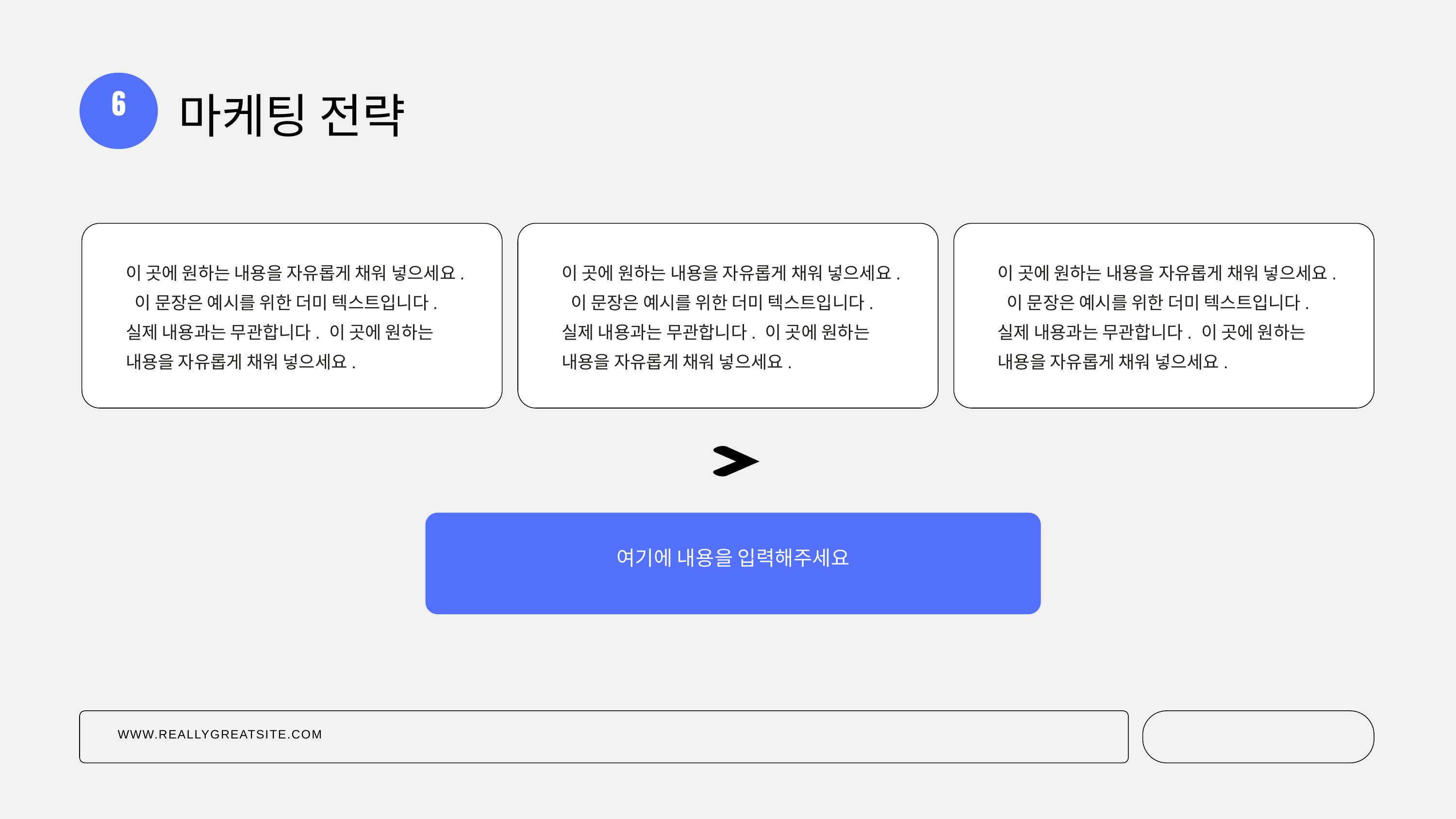

6
마케팅 전략

이 곳에 원하는 내용을 자유롭게 채워 넣으세요. 이 문장은 예시를 위한 더미 텍스트입니다. 실제 내용과는 무관합니다. 이 곳에 원하는 내용을 자유롭게 채워 넣으세요.
이 곳에 원하는 내용을 자유롭게 채워 넣으세요. 이 문장은 예시를 위한 더미 텍스트입니다. 실제 내용과는 무관합니다. 이 곳에 원하는 내용을 자유롭게 채워 넣으세요.
이 곳에 원하는 내용을 자유롭게 채워 넣으세요. 이 문장은 예시를 위한 더미 텍스트입니다. 실제 내용과는 무관합니다. 이 곳에 원하는 내용을 자유롭게 채워 넣으세요.

여기에 내용을 입력해주세요

        WWW.REALLYGREATSITE.COM